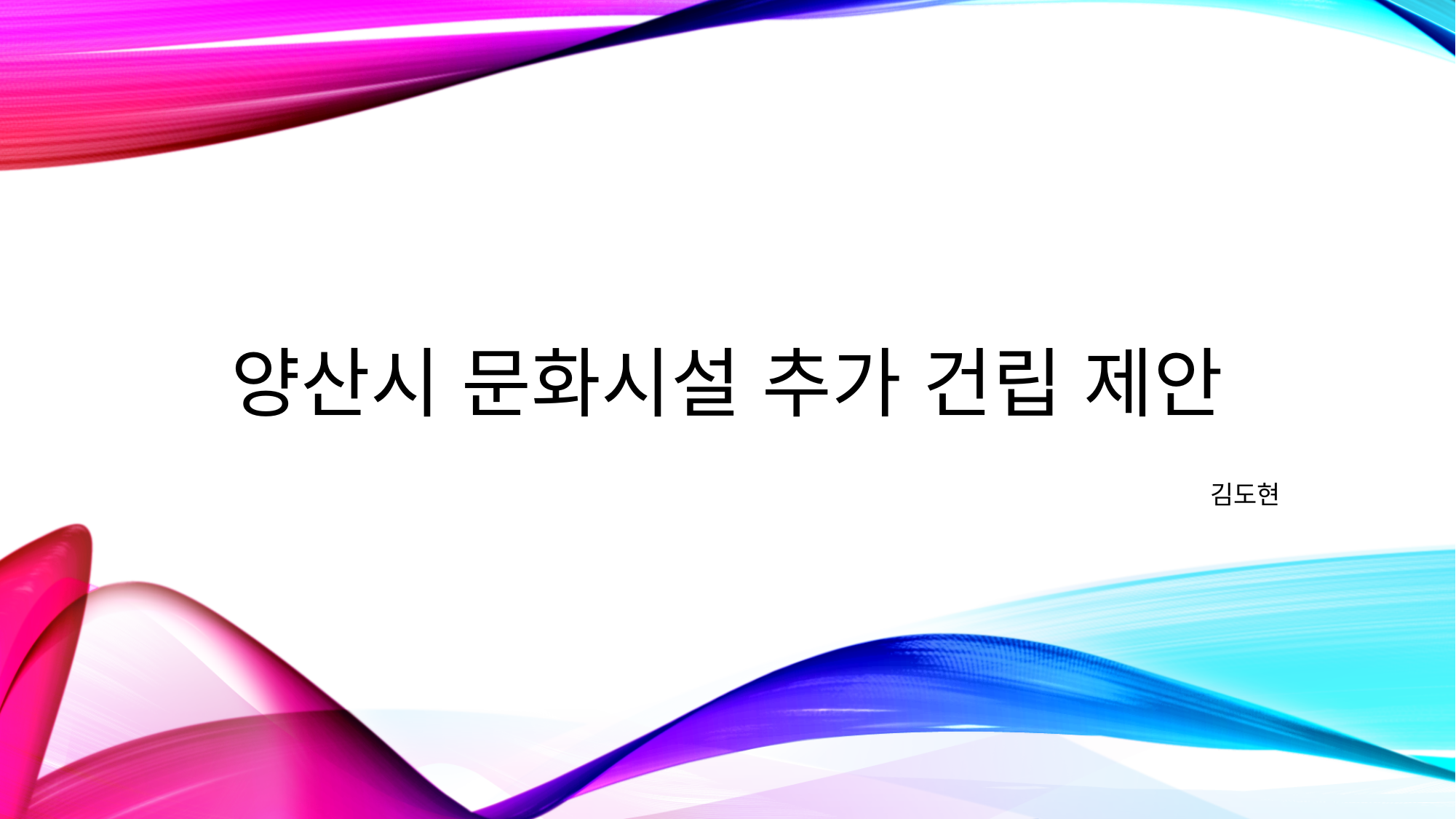

# 양산시 문화시설 추가 건립 제안

김도현